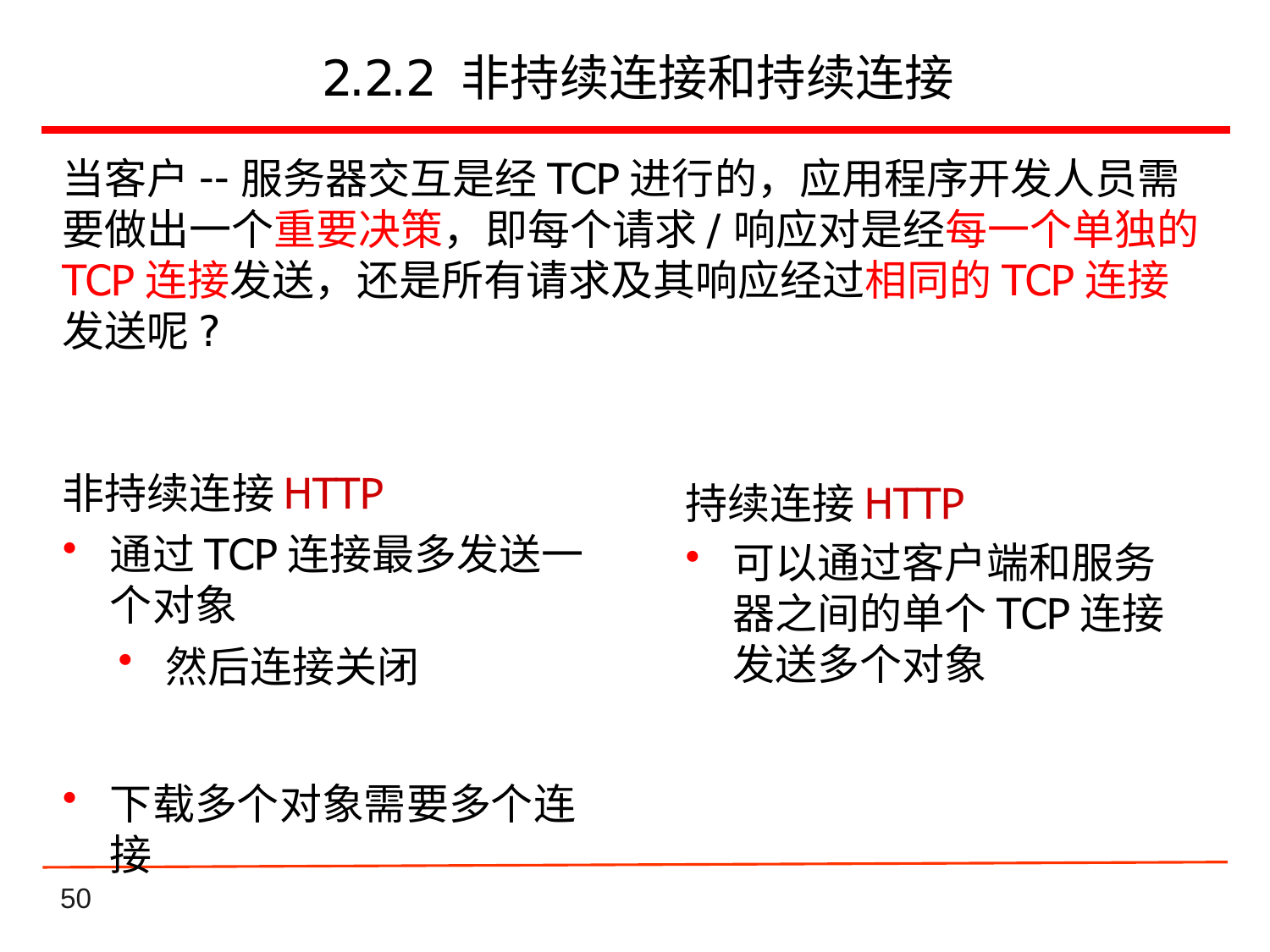

# 2.2.2 非持续连接和持续连接
当客户--服务器交互是经TCP进行的，应用程序开发人员需要做出一个重要决策，即每个请求/响应对是经每一个单独的TCP连接发送，还是所有请求及其响应经过相同的TCP连接发送呢?
非持续连接HTTP
通过TCP连接最多发送一个对象
然后连接关闭

下载多个对象需要多个连接
持续连接HTTP
可以通过客户端和服务器之间的单个TCP连接发送多个对象